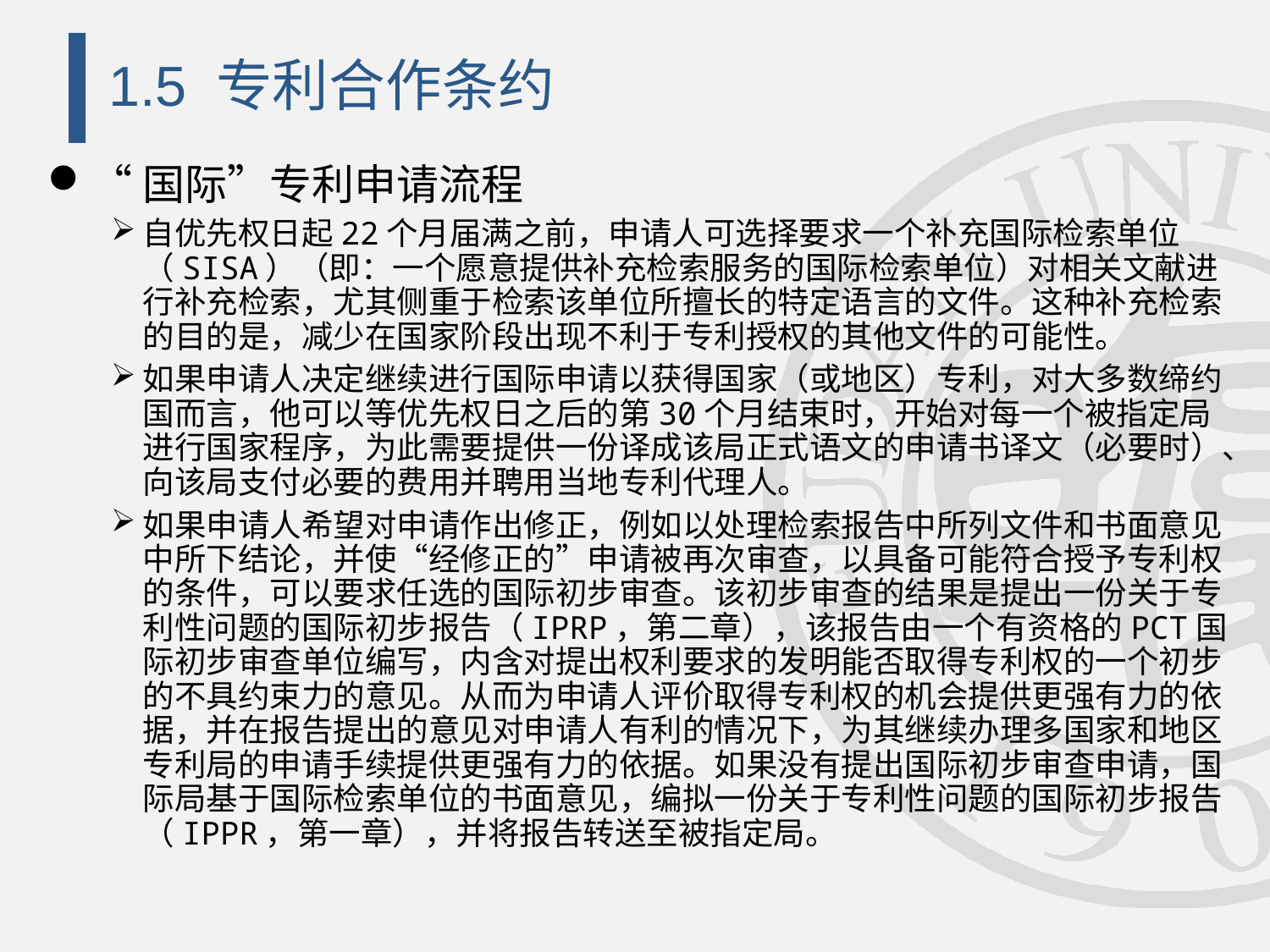

# 1.5 专利合作条约
“国际”专利申请流程
自优先权日起22个月届满之前，申请人可选择要求一个补充国际检索单位（SISA）（即：一个愿意提供补充检索服务的国际检索单位）对相关文献进行补充检索，尤其侧重于检索该单位所擅长的特定语言的文件。这种补充检索的目的是，减少在国家阶段出现不利于专利授权的其他文件的可能性。
如果申请人决定继续进行国际申请以获得国家（或地区）专利，对大多数缔约国而言，他可以等优先权日之后的第30个月结束时，开始对每一个被指定局进行国家程序，为此需要提供一份译成该局正式语文的申请书译文（必要时）、向该局支付必要的费用并聘用当地专利代理人。
如果申请人希望对申请作出修正，例如以处理检索报告中所列文件和书面意见中所下结论，并使“经修正的”申请被再次审查，以具备可能符合授予专利权的条件，可以要求任选的国际初步审查。该初步审查的结果是提出一份关于专利性问题的国际初步报告（IPRP，第二章），该报告由一个有资格的PCT国际初步审查单位编写，内含对提出权利要求的发明能否取得专利权的一个初步的不具约束力的意见。从而为申请人评价取得专利权的机会提供更强有力的依据，并在报告提出的意见对申请人有利的情况下，为其继续办理多国家和地区专利局的申请手续提供更强有力的依据。如果没有提出国际初步审查申请，国际局基于国际检索单位的书面意见，编拟一份关于专利性问题的国际初步报告（IPPR，第一章），并将报告转送至被指定局。